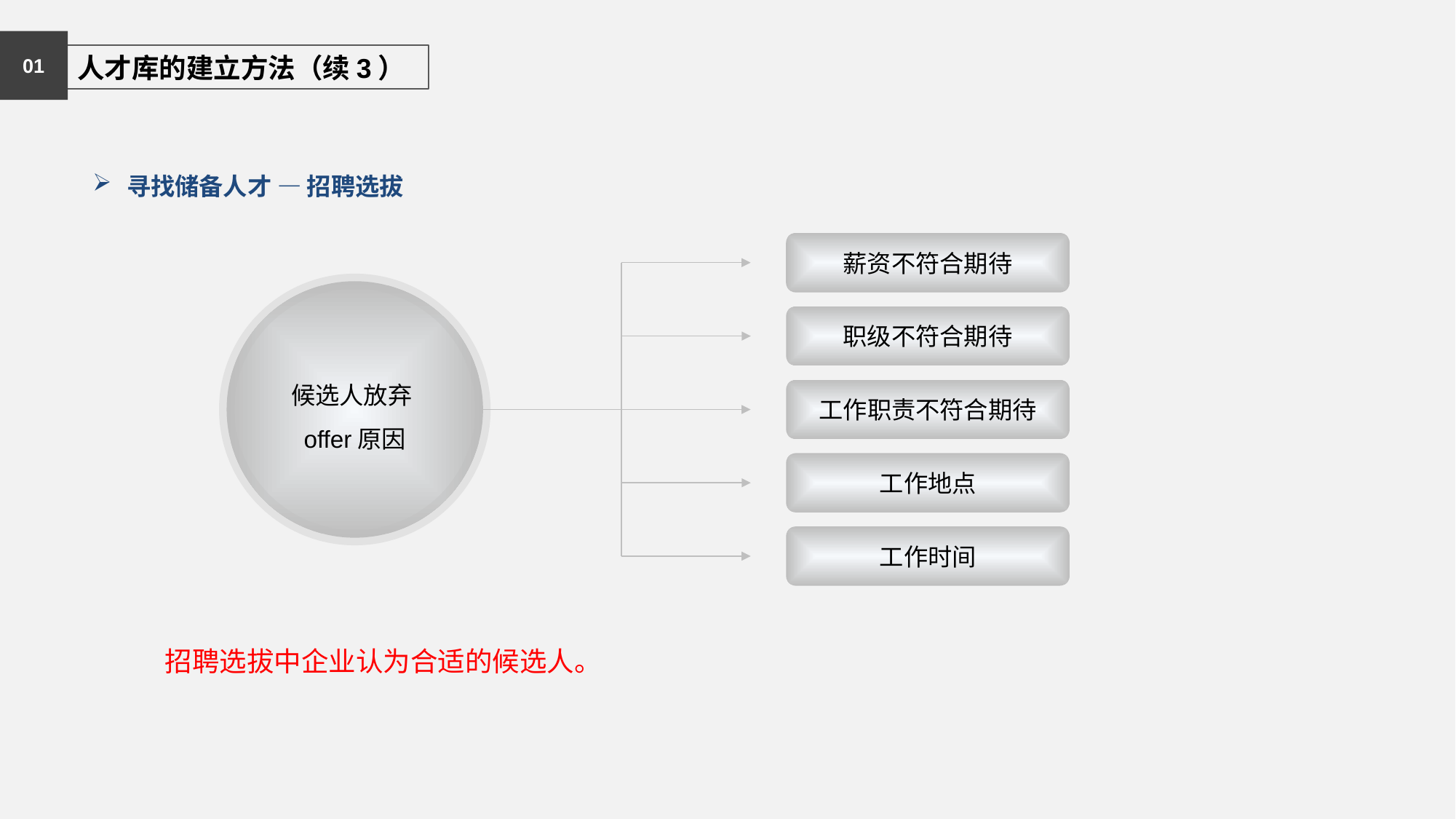

01
  人才库的建立方法（续3）
寻找储备人才 — 招聘选拔
薪资不符合期待
候选人放弃offer原因
职级不符合期待
工作职责不符合期待
工作地点
工作时间
招聘选拔中企业认为合适的候选人。